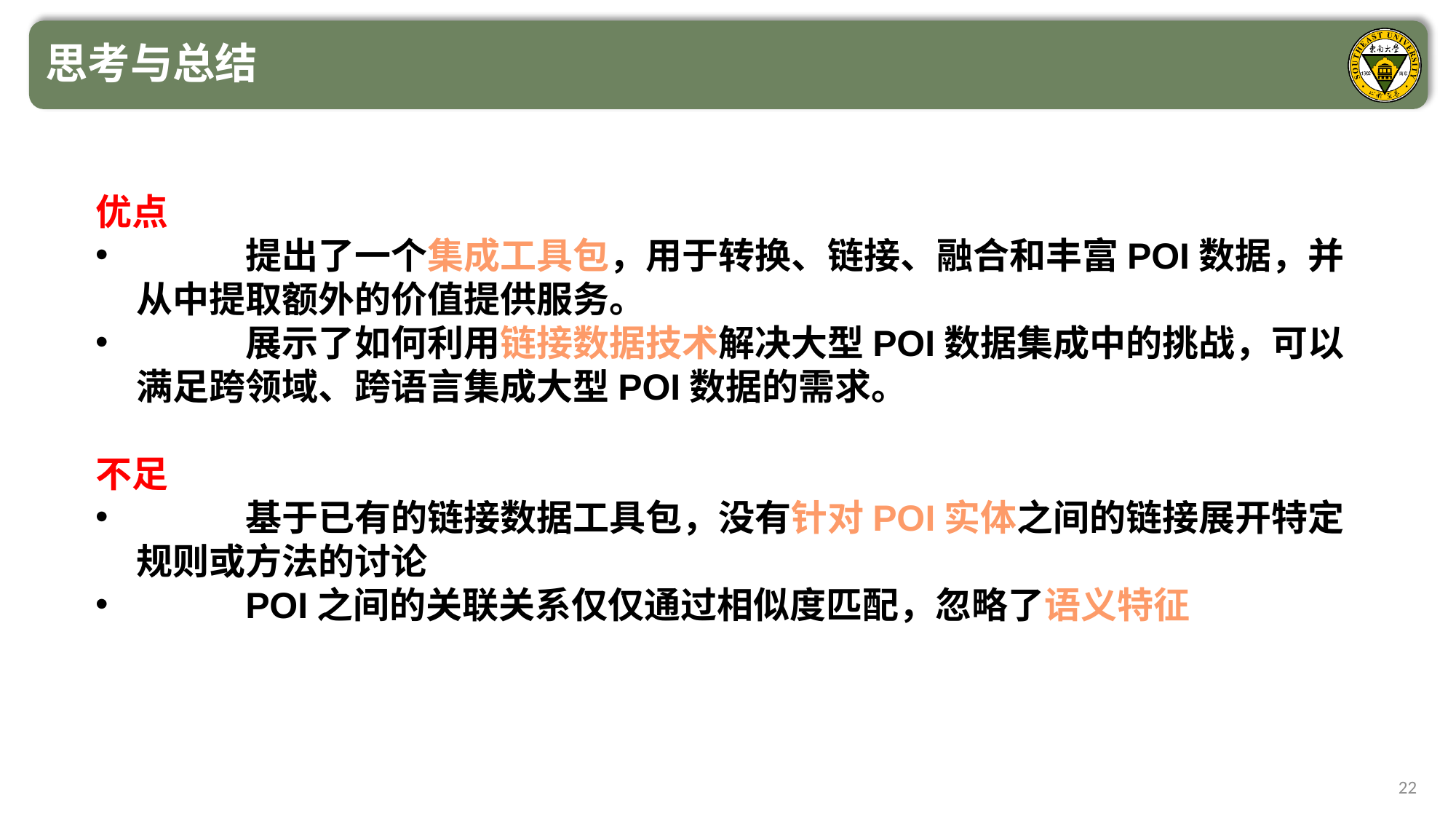

思考与总结
优点
	提出了一个集成工具包，用于转换、链接、融合和丰富POI数据，并从中提取额外的价值提供服务。
	展示了如何利用链接数据技术解决大型POI数据集成中的挑战，可以满足跨领域、跨语言集成大型POI数据的需求。

不足
	基于已有的链接数据工具包，没有针对POI实体之间的链接展开特定规则或方法的讨论
	POI之间的关联关系仅仅通过相似度匹配，忽略了语义特征
22